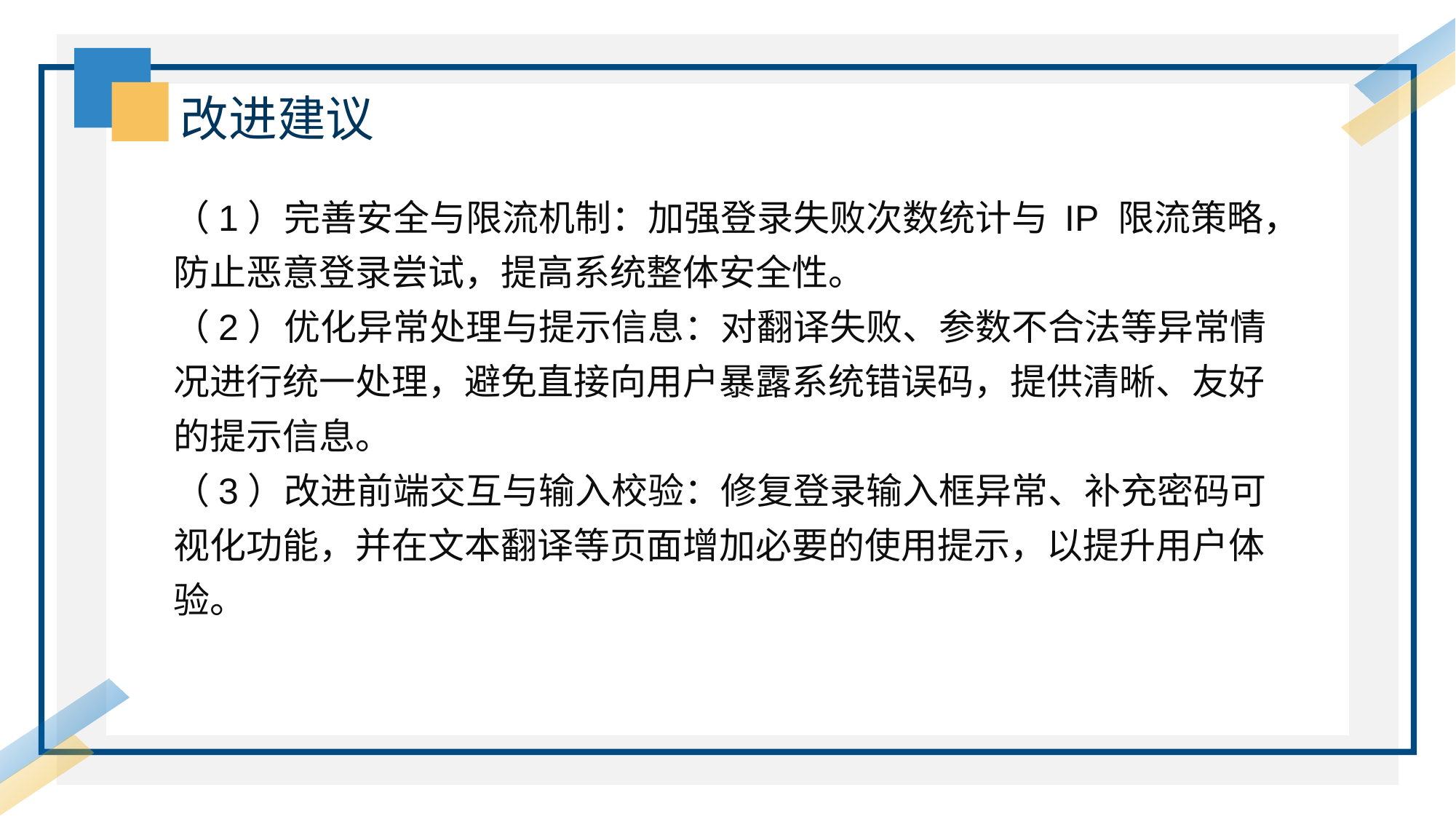

改进建议
（1）完善安全与限流机制：加强登录失败次数统计与 IP 限流策略，防止恶意登录尝试，提高系统整体安全性。
（2）优化异常处理与提示信息：对翻译失败、参数不合法等异常情况进行统一处理，避免直接向用户暴露系统错误码，提供清晰、友好的提示信息。
（3）改进前端交互与输入校验：修复登录输入框异常、补充密码可视化功能，并在文本翻译等页面增加必要的使用提示，以提升用户体验。